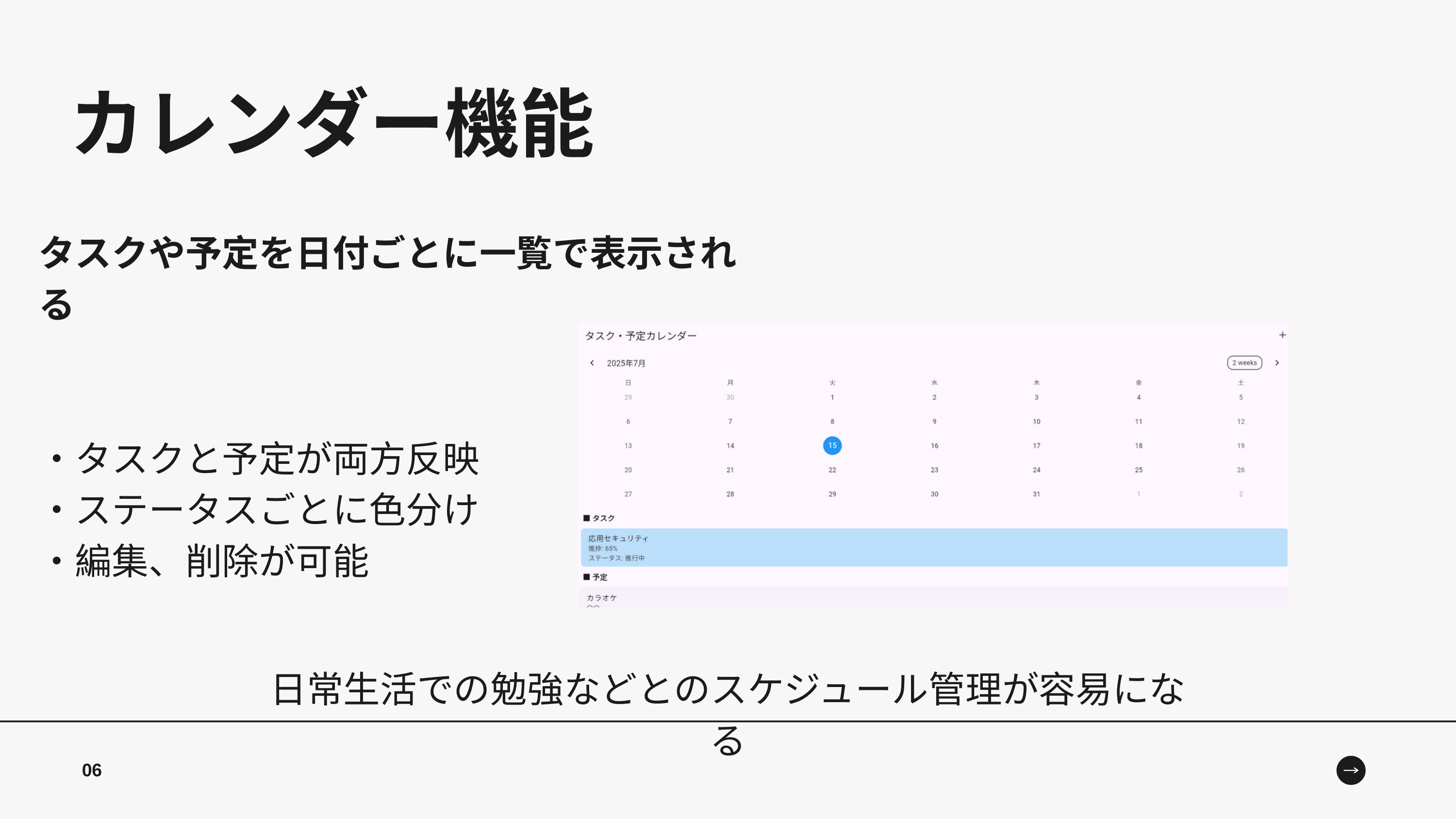

カレンダー機能
タスクや予定を日付ごとに一覧で表示される

・タスクと予定が両方反映
・ステータスごとに色分け
・編集、削除が可能

日常生活での勉強などとのスケジュール管理が容易になる

06